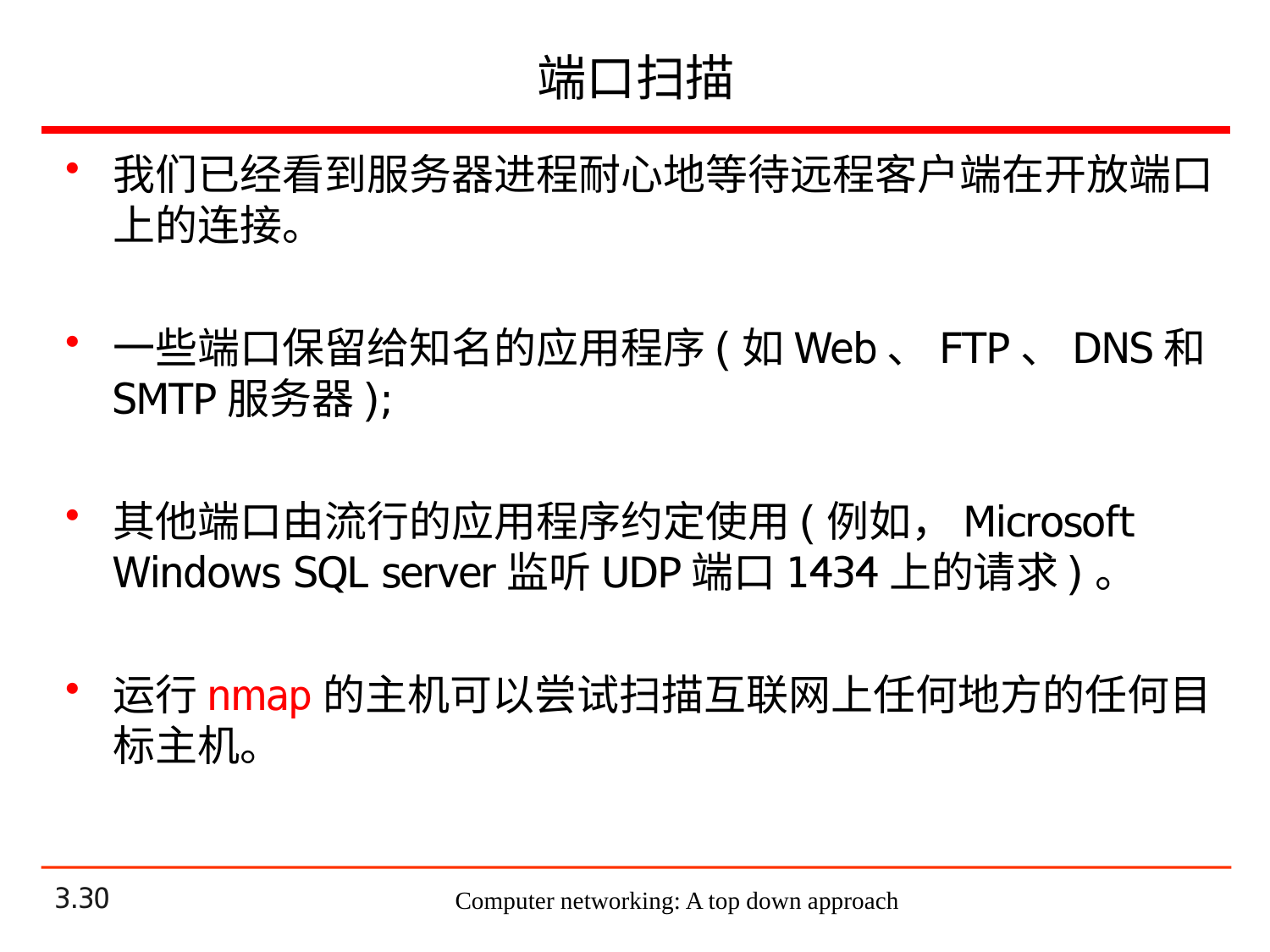

# 端口扫描
我们已经看到服务器进程耐心地等待远程客户端在开放端口上的连接。

一些端口保留给知名的应用程序(如Web、FTP、DNS和SMTP服务器);

其他端口由流行的应用程序约定使用(例如，Microsoft Windows SQL server监听UDP端口1434上的请求)。

运行nmap的主机可以尝试扫描互联网上任何地方的任何目标主机。

Computer networking: A top down approach